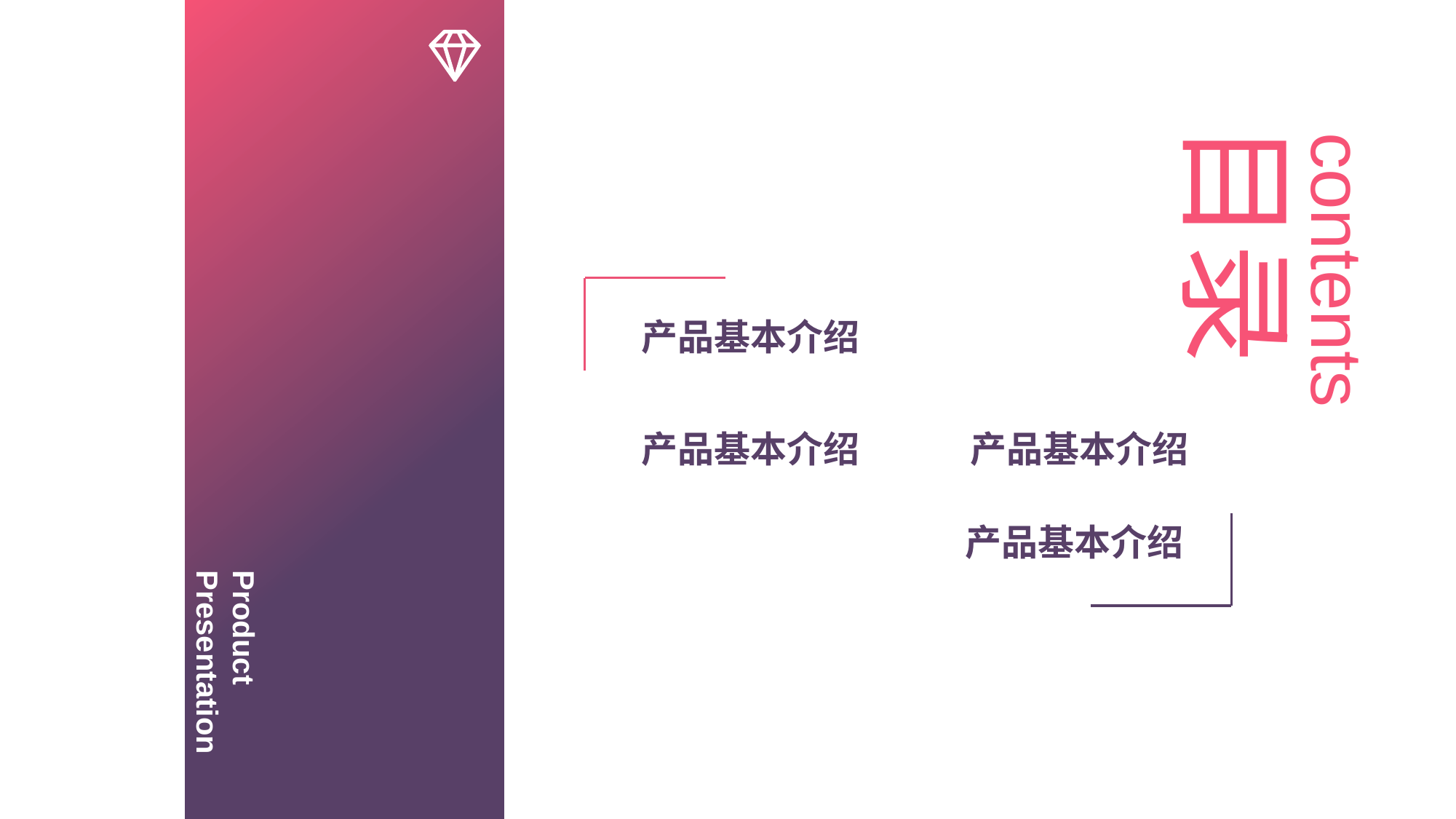

目录
contents
产品基本介绍
产品基本介绍
产品基本介绍
产品基本介绍
Product Presentation